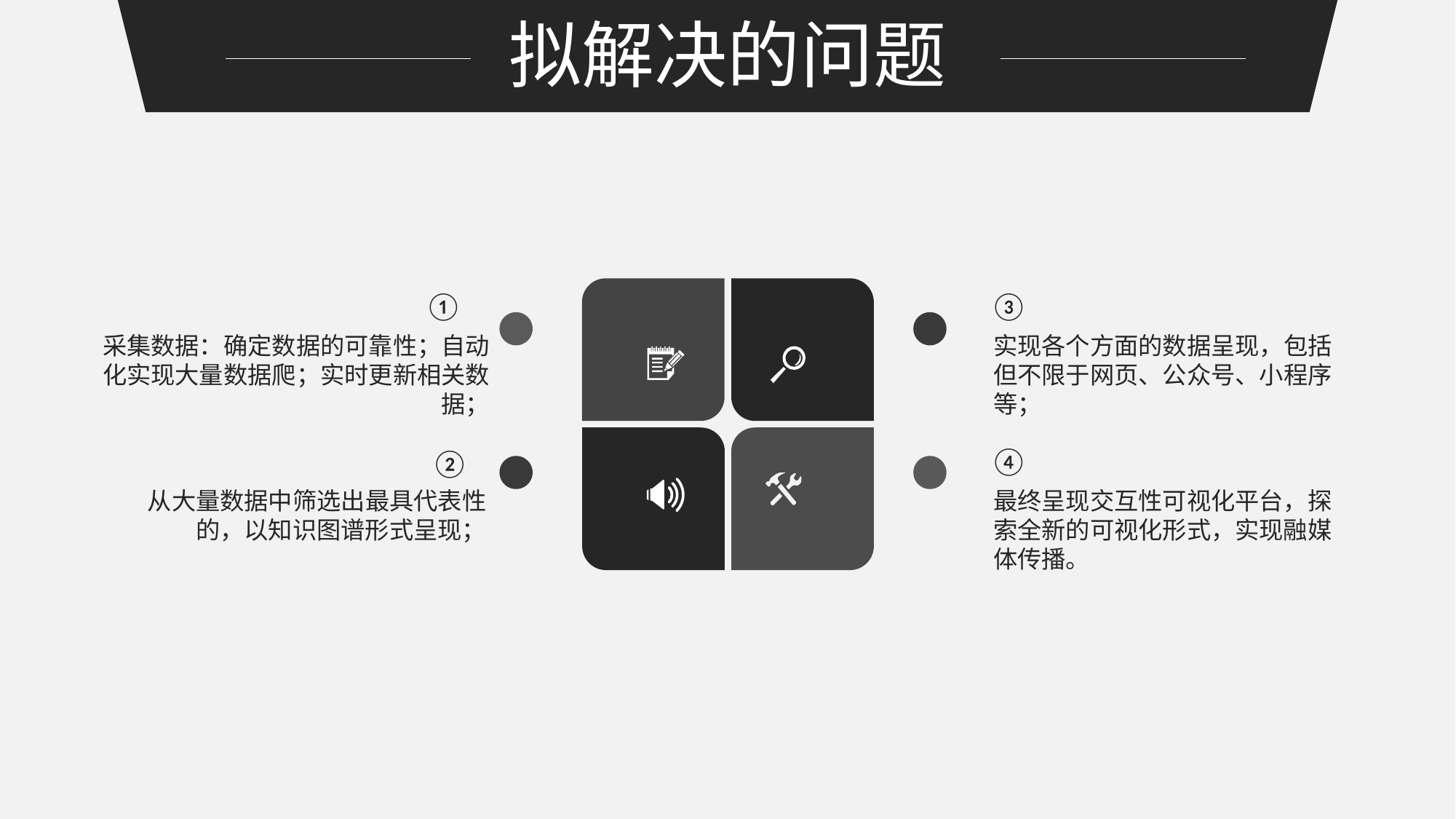

拟解决的问题

①
③

采集数据：确定数据的可靠性；自动化实现大量数据爬；实时更新相关数据；
实现各个方面的数据呈现，包括但不限于网页、公众号、小程序等；

④
②

 从大量数据中筛选出最具代表性的，以知识图谱形式呈现；
最终呈现交互性可视化平台，探索全新的可视化形式，实现融媒体传播。